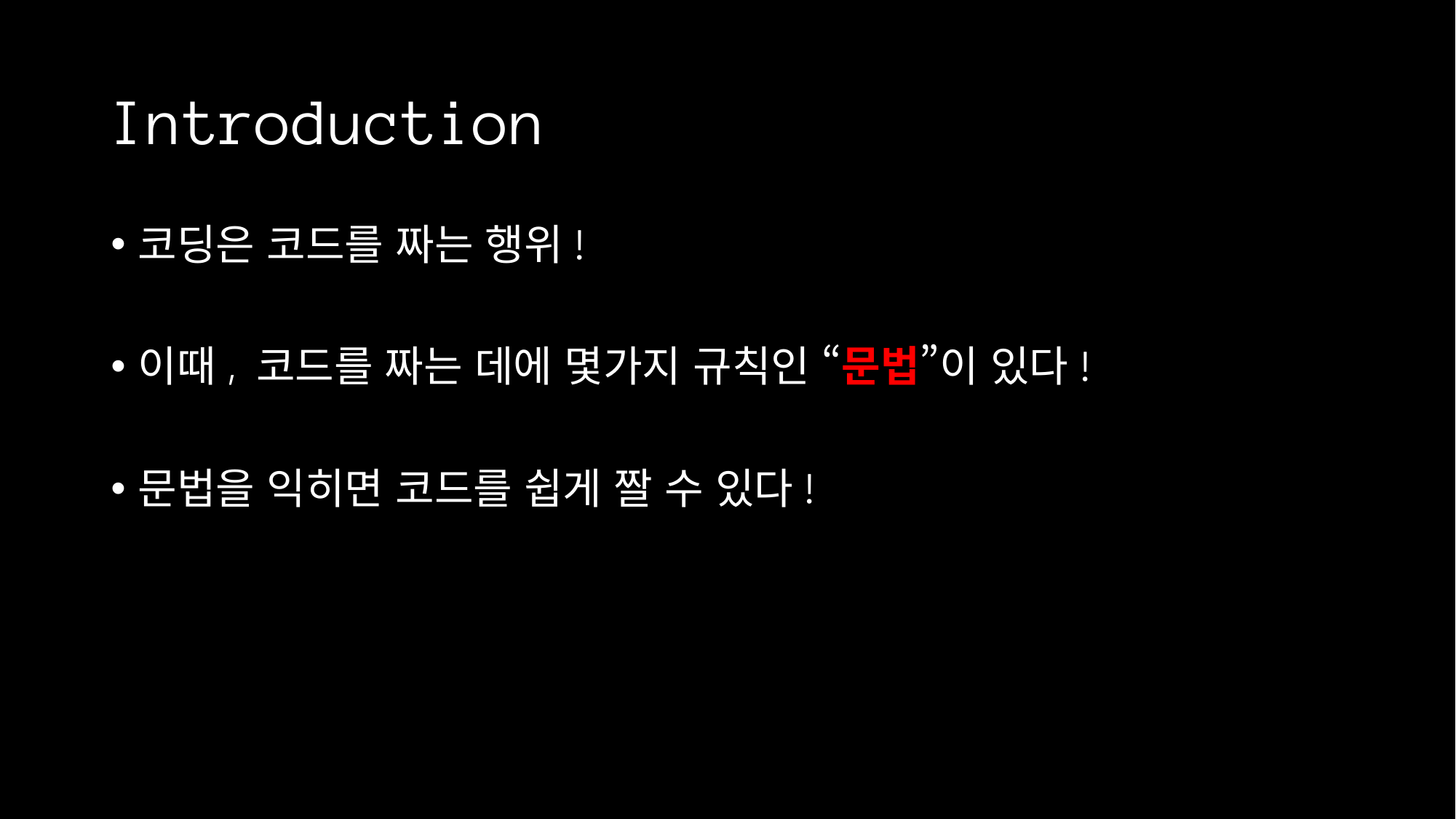

# Introduction
코딩은 코드를 짜는 행위!

이때, 코드를 짜는 데에 몇가지 규칙인 “문법”이 있다!

문법을 익히면 코드를 쉽게 짤 수 있다!